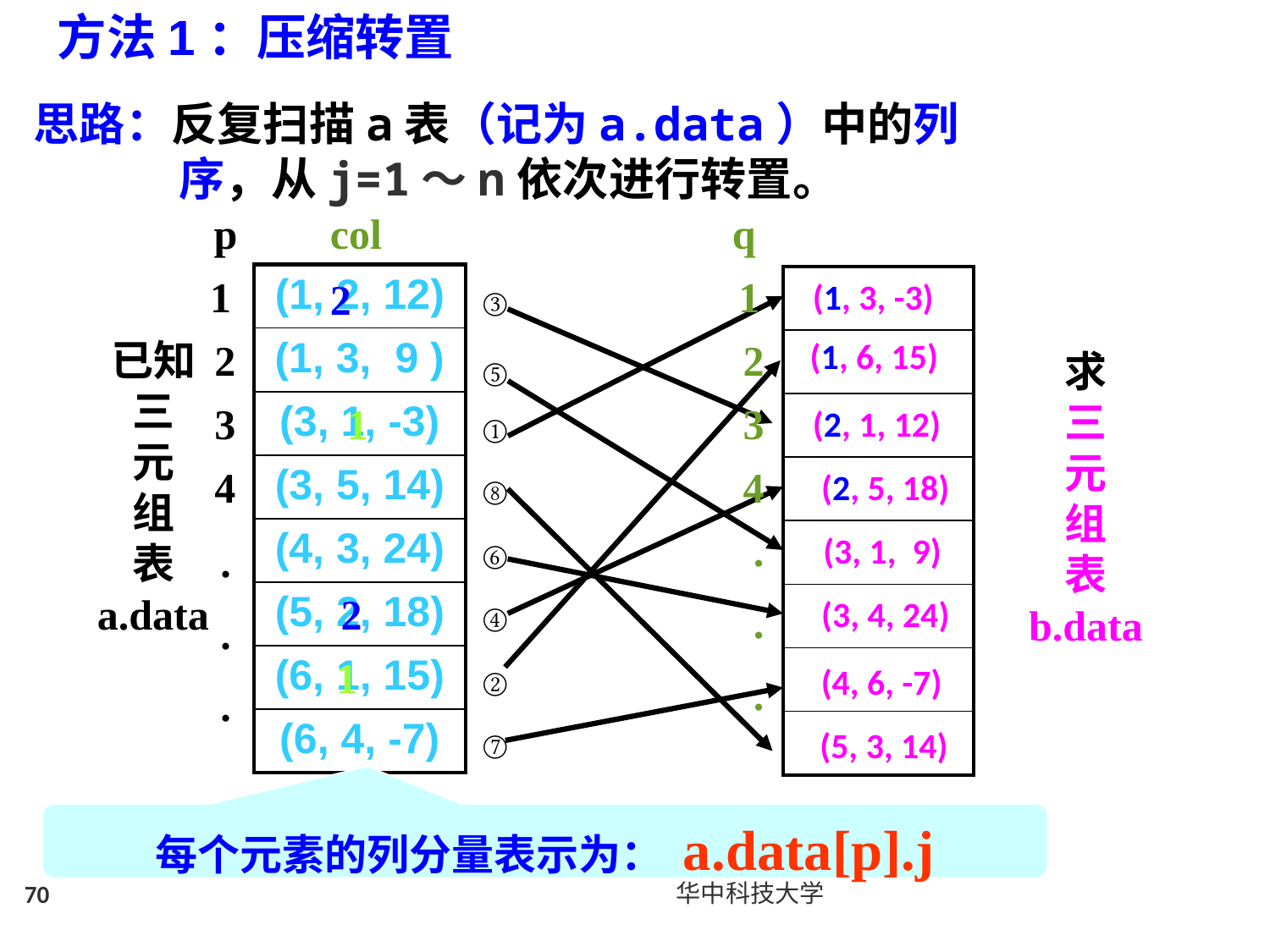

方法1：压缩转置
思路：反复扫描a表（记为a.data）中的列序，从j=1～n依次进行转置。
 p
1
2
3
4
.
.
.
col
 q
| (1, 2, 12) |
| --- |
| (1, 3, 9 ) |
| (3, 1, -3) |
| (3, 5, 14) |
| (4, 3, 24) |
| (5, 2, 18) |
| (6, 1, 15) |
| (6, 4, -7) |
1
 2
|  |
| --- |
|  |
|  |
|  |
|  |
|  |
|  |
|  |
(1, 3, -3)

①
③

(2, 1, 12)
已知
三
元
组
表
a.data
(1, 6, 15)

②
2
求
三
元
组
表
b.data
⑤

(3, 1,  9)
1
3
4
 (2, 5, 18)

④
⑧

  (5, 3, 14)
.
.
.
⑥

 (3, 4, 24)
2
1
 (4, 6, -7)

⑦
每个元素的列分量表示为： a.data[p].j
70
华中科技大学